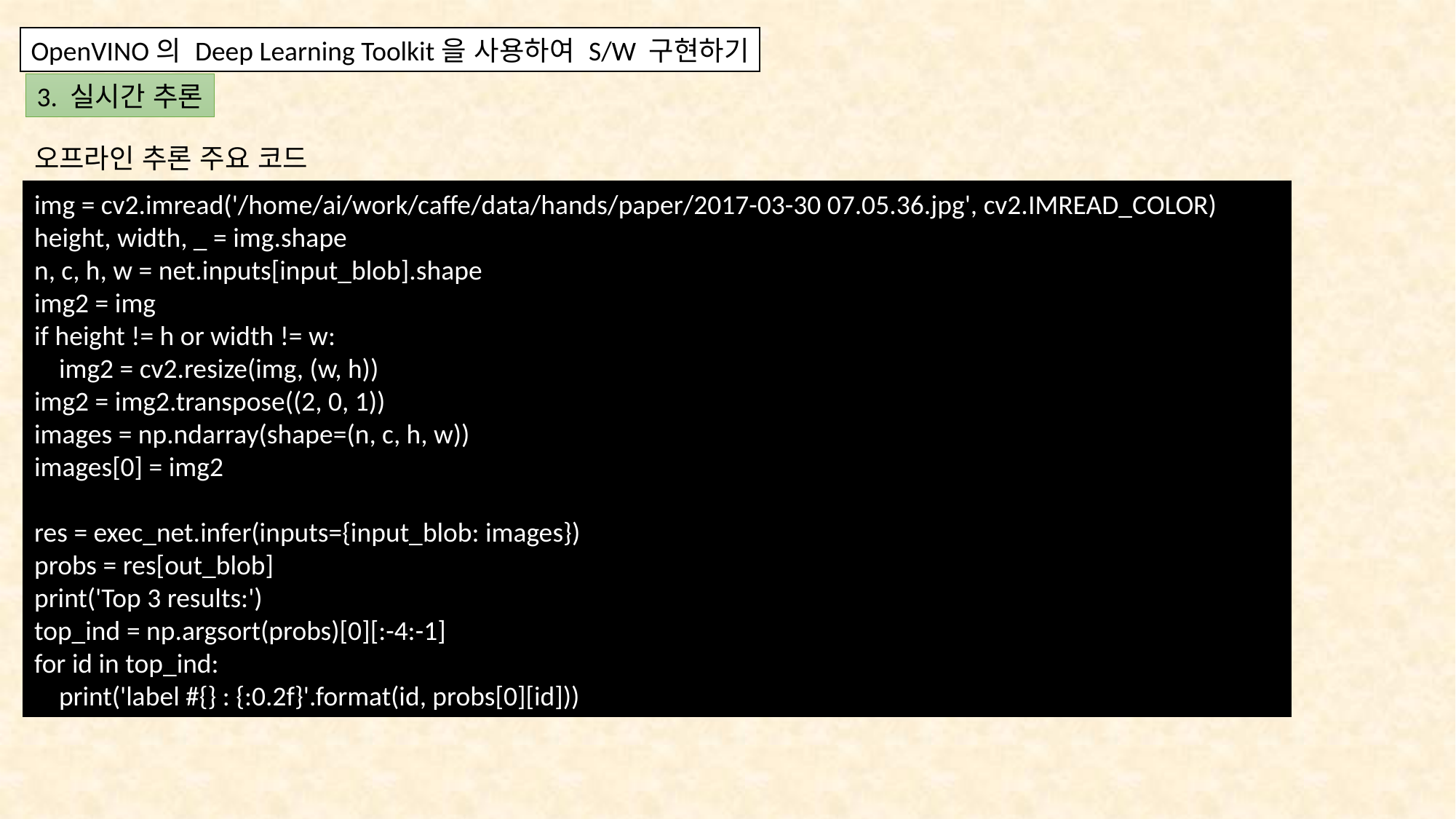

OpenVINO의 Deep Learning Toolkit을 사용하여 S/W 구현하기
3. 실시간 추론
오프라인 추론 주요 코드
img = cv2.imread('/home/ai/work/caffe/data/hands/paper/2017-03-30 07.05.36.jpg', cv2.IMREAD_COLOR)
height, width, _ = img.shape
n, c, h, w = net.inputs[input_blob].shape
img2 = img
if height != h or width != w:
    img2 = cv2.resize(img, (w, h))
img2 = img2.transpose((2, 0, 1))
images = np.ndarray(shape=(n, c, h, w))
images[0] = img2

res = exec_net.infer(inputs={input_blob: images})
probs = res[out_blob]
print('Top 3 results:')
top_ind = np.argsort(probs)[0][:-4:-1]
for id in top_ind:
    print('label #{} : {:0.2f}'.format(id, probs[0][id]))